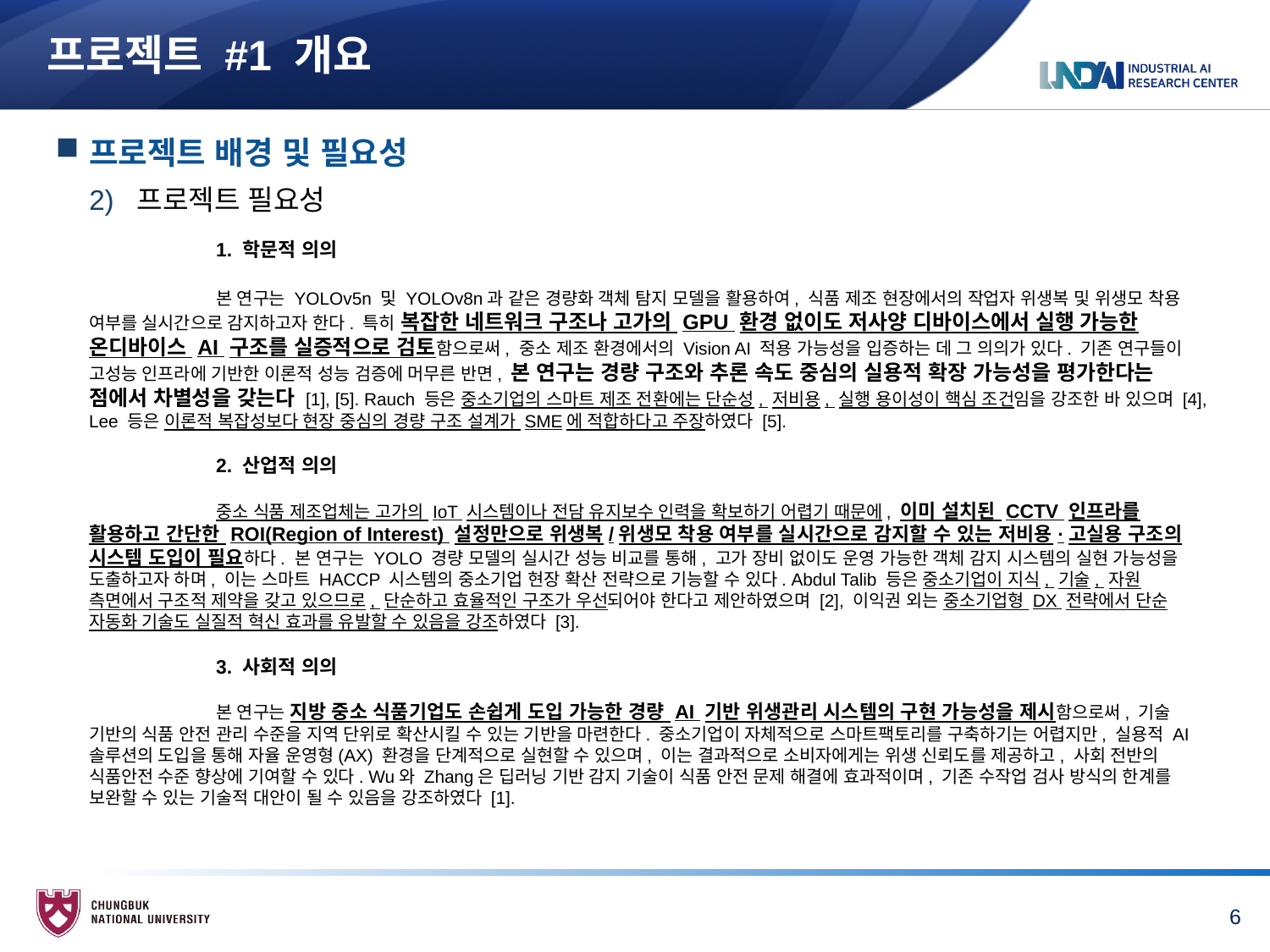

# 프로젝트 #1 개요
프로젝트 배경 및 필요성
프로젝트 필요성
		1. 학문적 의의
		본 연구는 YOLOv5n 및 YOLOv8n과 같은 경량화 객체 탐지 모델을 활용하여, 식품 제조 현장에서의 작업자 위생복 및 위생모 착용 여부를 실시간으로 감지하고자 한다. 특히 복잡한 네트워크 구조나 고가의 GPU 환경 없이도 저사양 디바이스에서 실행 가능한 온디바이스 AI 구조를 실증적으로 검토함으로써, 중소 제조 환경에서의 Vision AI 적용 가능성을 입증하는 데 그 의의가 있다. 기존 연구들이 고성능 인프라에 기반한 이론적 성능 검증에 머무른 반면, 본 연구는 경량 구조와 추론 속도 중심의 실용적 확장 가능성을 평가한다는 점에서 차별성을 갖는다 [1], [5]. Rauch 등은 중소기업의 스마트 제조 전환에는 단순성, 저비용, 실행 용이성이 핵심 조건임을 강조한 바 있으며 [4], Lee 등은 이론적 복잡성보다 현장 중심의 경량 구조 설계가 SME에 적합하다고 주장하였다 [5].
		2. 산업적 의의
		중소 식품 제조업체는 고가의 IoT 시스템이나 전담 유지보수 인력을 확보하기 어렵기 때문에, 이미 설치된 CCTV 인프라를 활용하고 간단한 ROI(Region of Interest) 설정만으로 위생복/위생모 착용 여부를 실시간으로 감지할 수 있는 저비용·고실용 구조의 시스템 도입이 필요하다. 본 연구는 YOLO 경량 모델의 실시간 성능 비교를 통해, 고가 장비 없이도 운영 가능한 객체 감지 시스템의 실현 가능성을 도출하고자 하며, 이는 스마트 HACCP 시스템의 중소기업 현장 확산 전략으로 기능할 수 있다. Abdul Talib 등은 중소기업이 지식, 기술, 자원 측면에서 구조적 제약을 갖고 있으므로, 단순하고 효율적인 구조가 우선되어야 한다고 제안하였으며 [2], 이익권 외는 중소기업형 DX 전략에서 단순 자동화 기술도 실질적 혁신 효과를 유발할 수 있음을 강조하였다 [3].
		3. 사회적 의의
		본 연구는 지방 중소 식품기업도 손쉽게 도입 가능한 경량 AI 기반 위생관리 시스템의 구현 가능성을 제시함으로써, 기술 기반의 식품 안전 관리 수준을 지역 단위로 확산시킬 수 있는 기반을 마련한다. 중소기업이 자체적으로 스마트팩토리를 구축하기는 어렵지만, 실용적 AI 솔루션의 도입을 통해 자율 운영형(AX) 환경을 단계적으로 실현할 수 있으며, 이는 결과적으로 소비자에게는 위생 신뢰도를 제공하고, 사회 전반의 식품안전 수준 향상에 기여할 수 있다. Wu와 Zhang은 딥러닝 기반 감지 기술이 식품 안전 문제 해결에 효과적이며, 기존 수작업 검사 방식의 한계를 보완할 수 있는 기술적 대안이 될 수 있음을 강조하였다 [1].